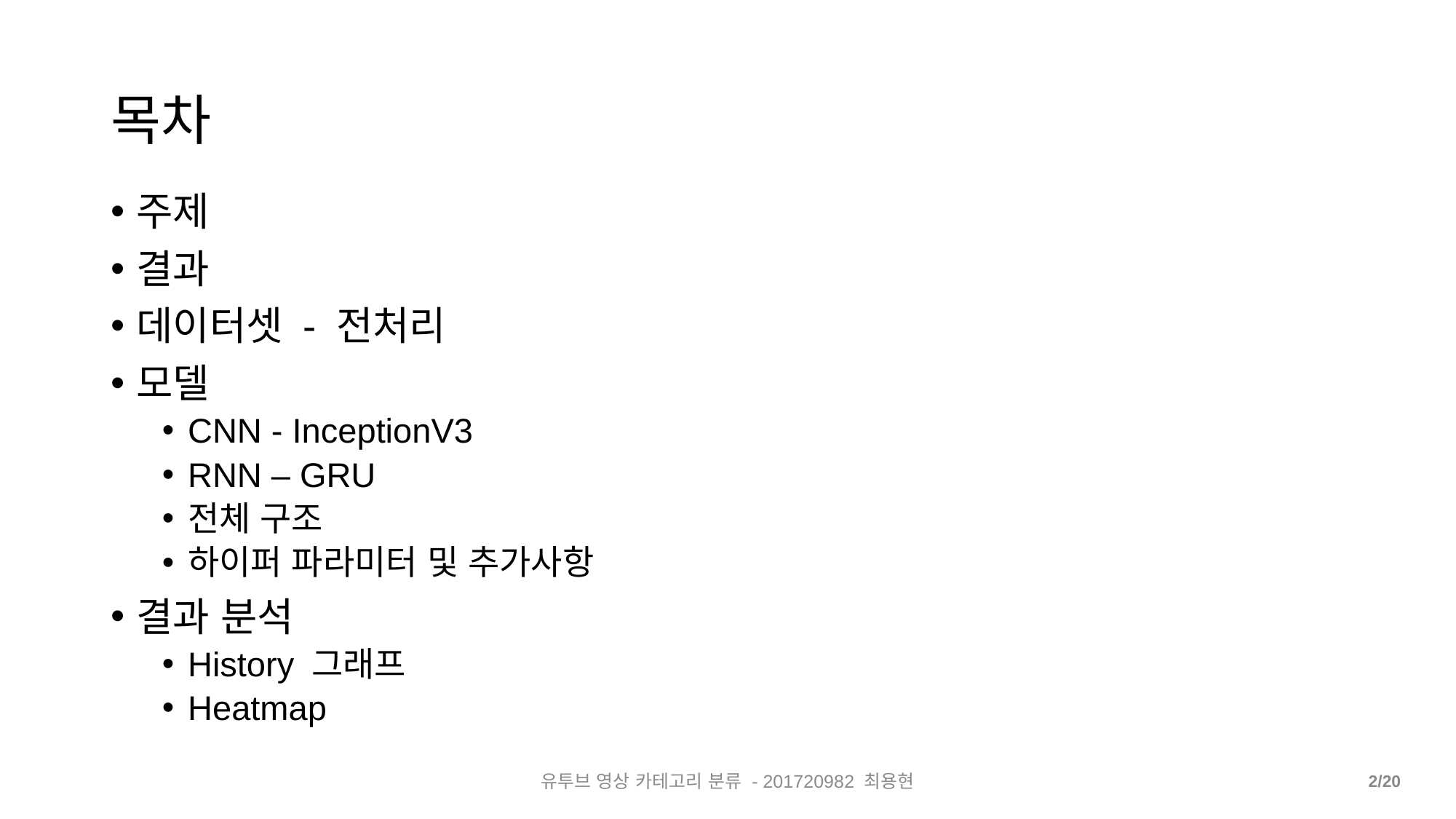

# 목차
주제
결과
데이터셋 - 전처리
모델
CNN - InceptionV3
RNN – GRU
전체 구조
하이퍼 파라미터 및 추가사항
결과 분석
History 그래프
Heatmap
유투브 영상 카테고리 분류 - 201720982 최용현
2/20